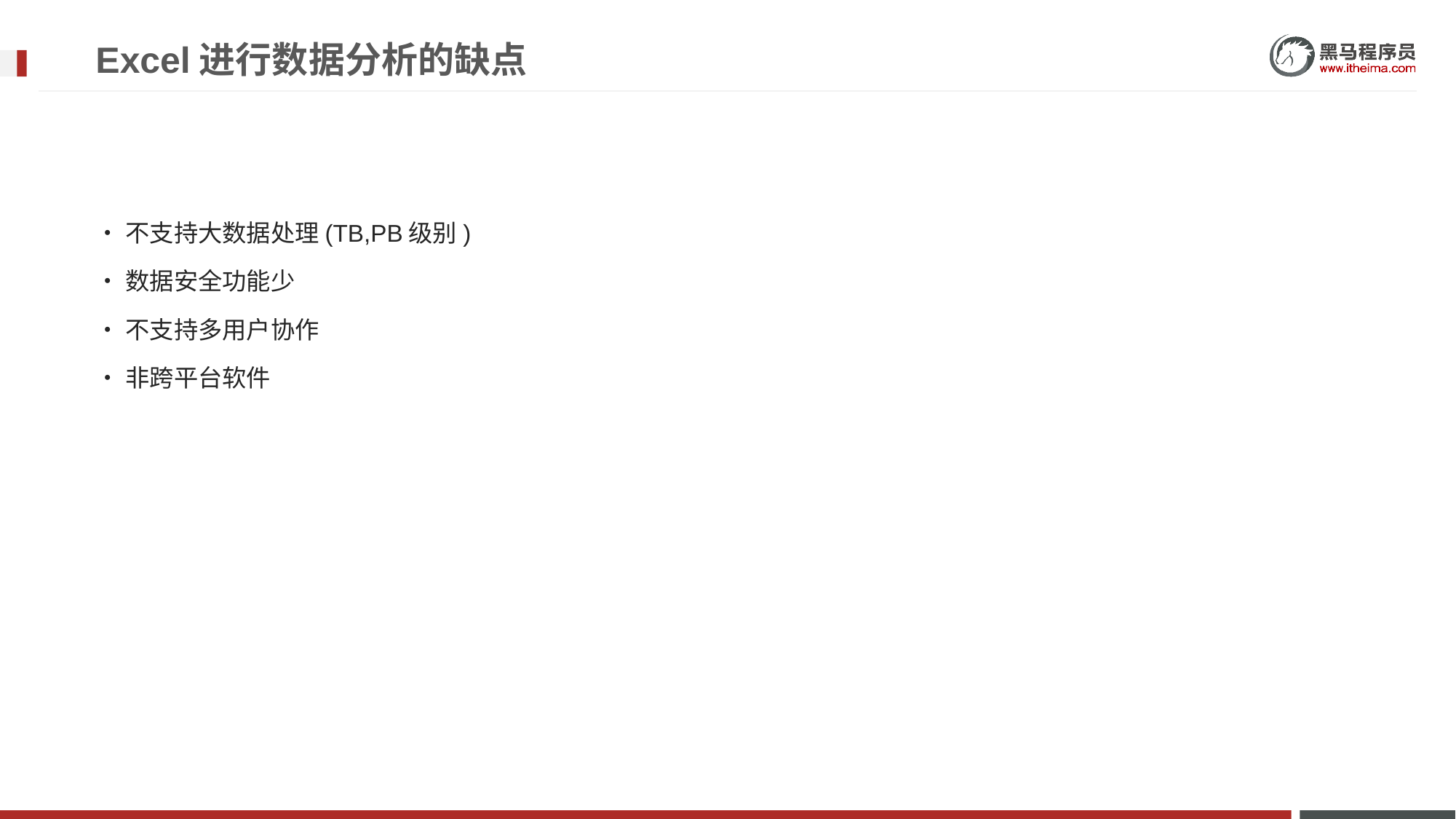

# Excel进行数据分析的缺点
•不支持大数据处理(TB,PB级别)
•数据安全功能少
•不支持多用户协作
•非跨平台软件